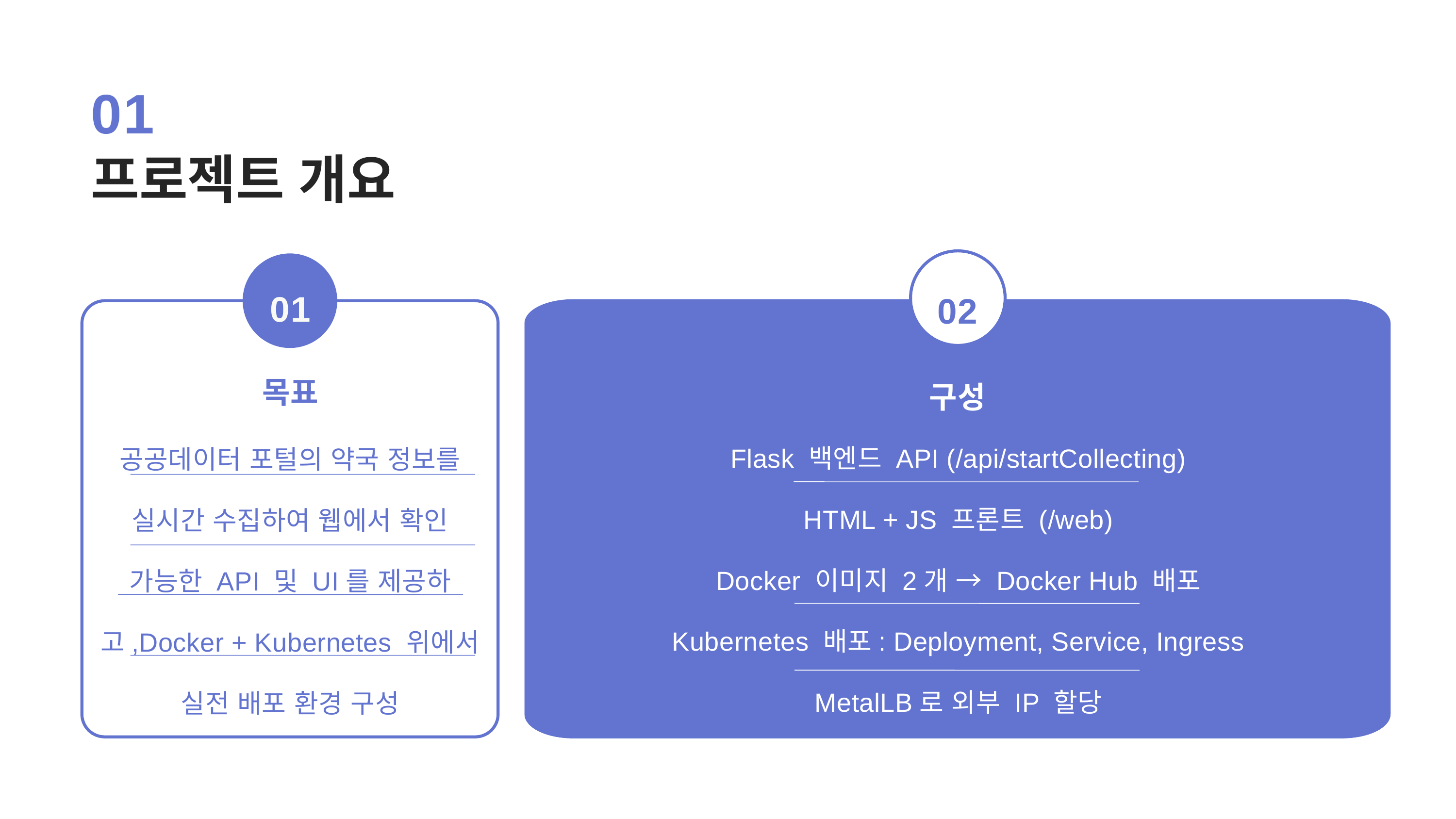

01
프로젝트 개요

01

목표
공공데이터 포털의 약국 정보를 실시간 수집하여 웹에서 확인 가능한 API 및 UI를 제공하고,Docker + Kubernetes 위에서 실전 배포 환경 구성

02

구성
Flask 백엔드 API (/api/startCollecting)
HTML + JS 프론트 (/web)
Docker 이미지 2개 → Docker Hub 배포
Kubernetes 배포: Deployment, Service, Ingress
MetalLB로 외부 IP 할당